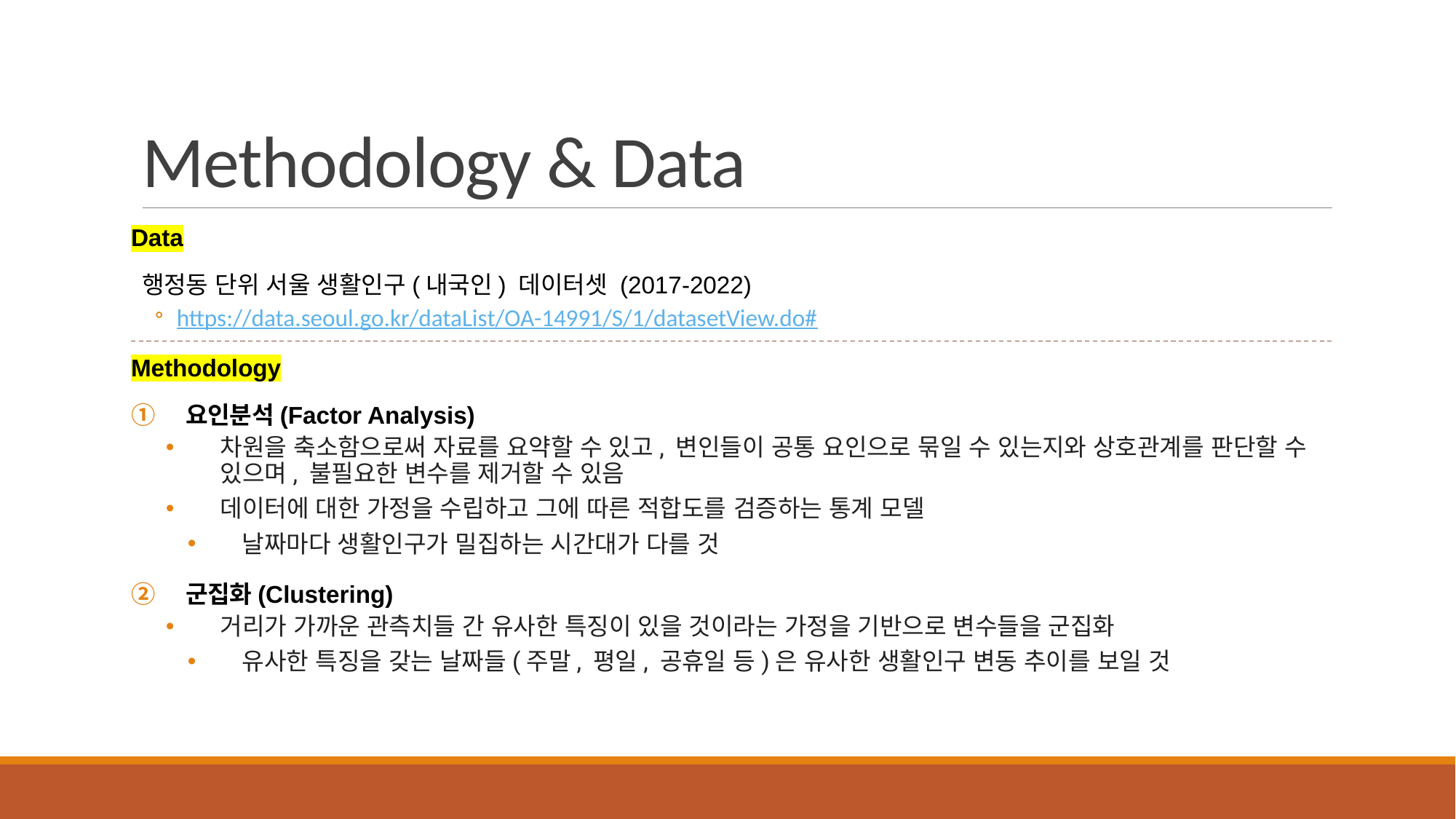

# Methodology & Data
Data
행정동 단위 서울 생활인구(내국인) 데이터셋 (2017-2022)
https://data.seoul.go.kr/dataList/OA-14991/S/1/datasetView.do#
Methodology
요인분석(Factor Analysis)
차원을 축소함으로써 자료를 요약할 수 있고, 변인들이 공통 요인으로 묶일 수 있는지와 상호관계를 판단할 수 있으며, 불필요한 변수를 제거할 수 있음
데이터에 대한 가정을 수립하고 그에 따른 적합도를 검증하는 통계 모델
날짜마다 생활인구가 밀집하는 시간대가 다를 것
군집화(Clustering)
거리가 가까운 관측치들 간 유사한 특징이 있을 것이라는 가정을 기반으로 변수들을 군집화
유사한 특징을 갖는 날짜들(주말, 평일, 공휴일 등)은 유사한 생활인구 변동 추이를 보일 것